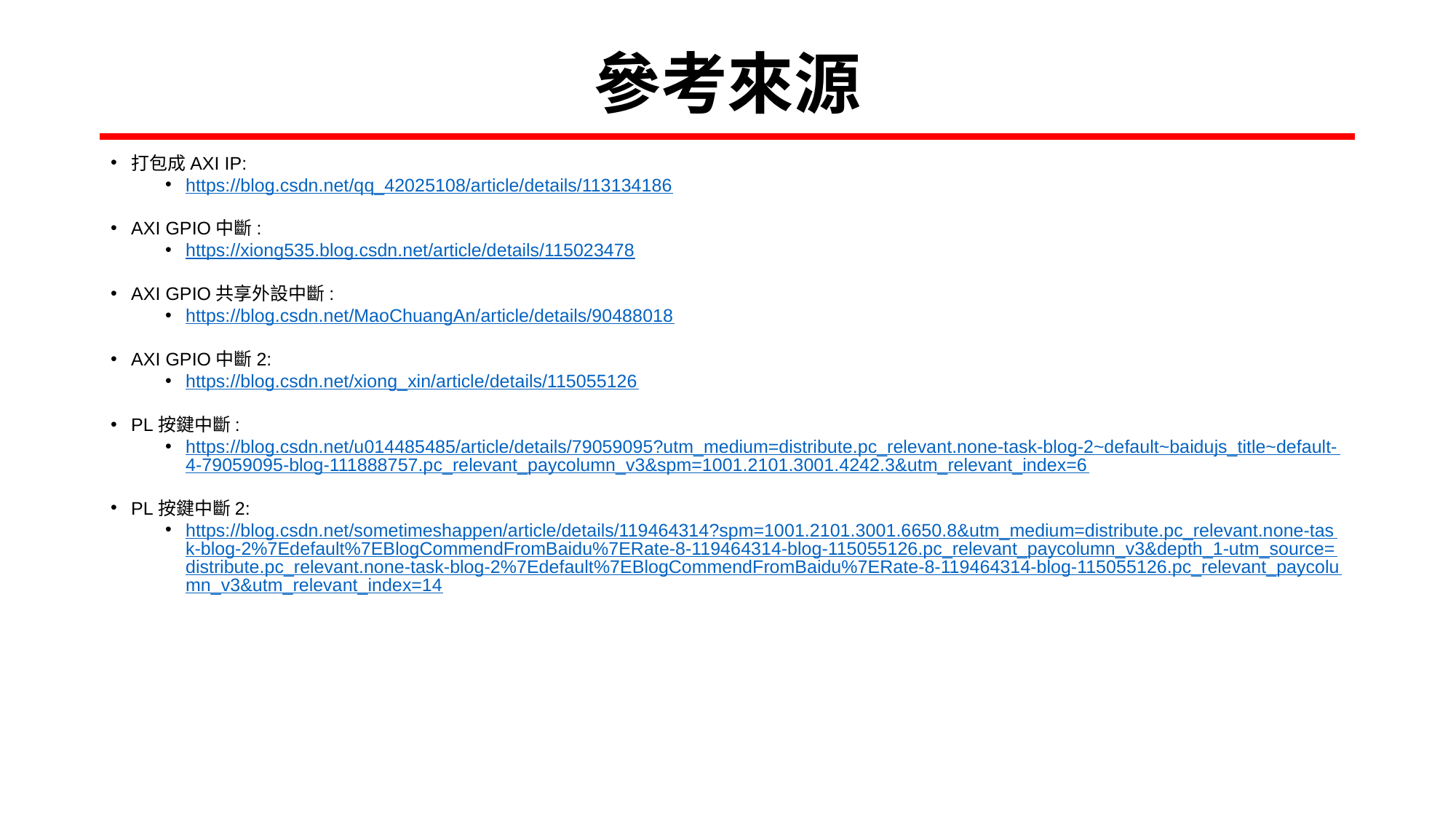

# 參考來源
打包成AXI IP:
https://blog.csdn.net/qq_42025108/article/details/113134186

AXI GPIO中斷:
https://xiong535.blog.csdn.net/article/details/115023478

AXI GPIO共享外設中斷:
https://blog.csdn.net/MaoChuangAn/article/details/90488018

AXI GPIO中斷2:
https://blog.csdn.net/xiong_xin/article/details/115055126

PL按鍵中斷:
https://blog.csdn.net/u014485485/article/details/79059095?utm_medium=distribute.pc_relevant.none-task-blog-2~default~baidujs_title~default-4-79059095-blog-111888757.pc_relevant_paycolumn_v3&spm=1001.2101.3001.4242.3&utm_relevant_index=6

PL按鍵中斷2:
https://blog.csdn.net/sometimeshappen/article/details/119464314?spm=1001.2101.3001.6650.8&utm_medium=distribute.pc_relevant.none-task-blog-2%7Edefault%7EBlogCommendFromBaidu%7ERate-8-119464314-blog-115055126.pc_relevant_paycolumn_v3&depth_1-utm_source=distribute.pc_relevant.none-task-blog-2%7Edefault%7EBlogCommendFromBaidu%7ERate-8-119464314-blog-115055126.pc_relevant_paycolumn_v3&utm_relevant_index=14